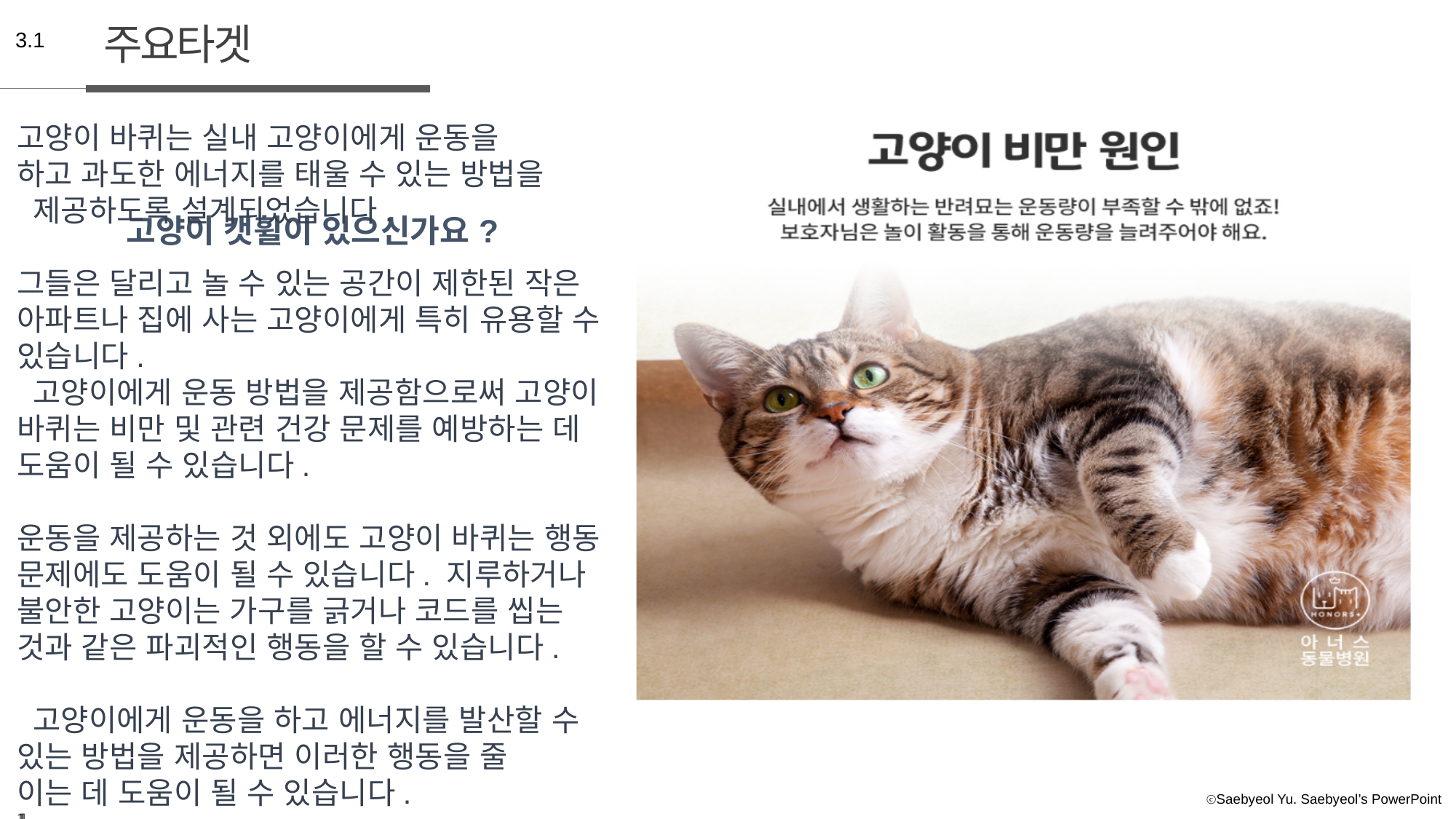

주요타겟
3.1

### Chart: 없으시다면 구매를 안하시는 이유가 있을까요?

| Category |
|---|
고양이 바퀴는 실내 고양이에게 운동을
하고 과도한 에너지를 태울 수 있는 방법을
 제공하도록 설계되었습니다.

그들은 달리고 놀 수 있는 공간이 제한된 작은 아파트나 집에 사는 고양이에게 특히 유용할 수 있습니다.
 고양이에게 운동 방법을 제공함으로써 고양이 바퀴는 비만 및 관련 건강 문제를 예방하는 데 도움이 될 수 있습니다.

운동을 제공하는 것 외에도 고양이 바퀴는 행동 문제에도 도움이 될 수 있습니다. 지루하거나 불안한 고양이는 가구를 긁거나 코드를 씹는 것과 같은 파괴적인 행동을 할 수 있습니다.

 고양이에게 운동을 하고 에너지를 발산할 수 있는 방법을 제공하면 이러한 행동을 줄
이는 데 도움이 될 수 있습니다.
1111

### Chart: 고양이 캣휠이 있으신가요?

| Category |
|---|

### Chart: 고양이 캣휠이 있으신가요?

| Category |
|---|